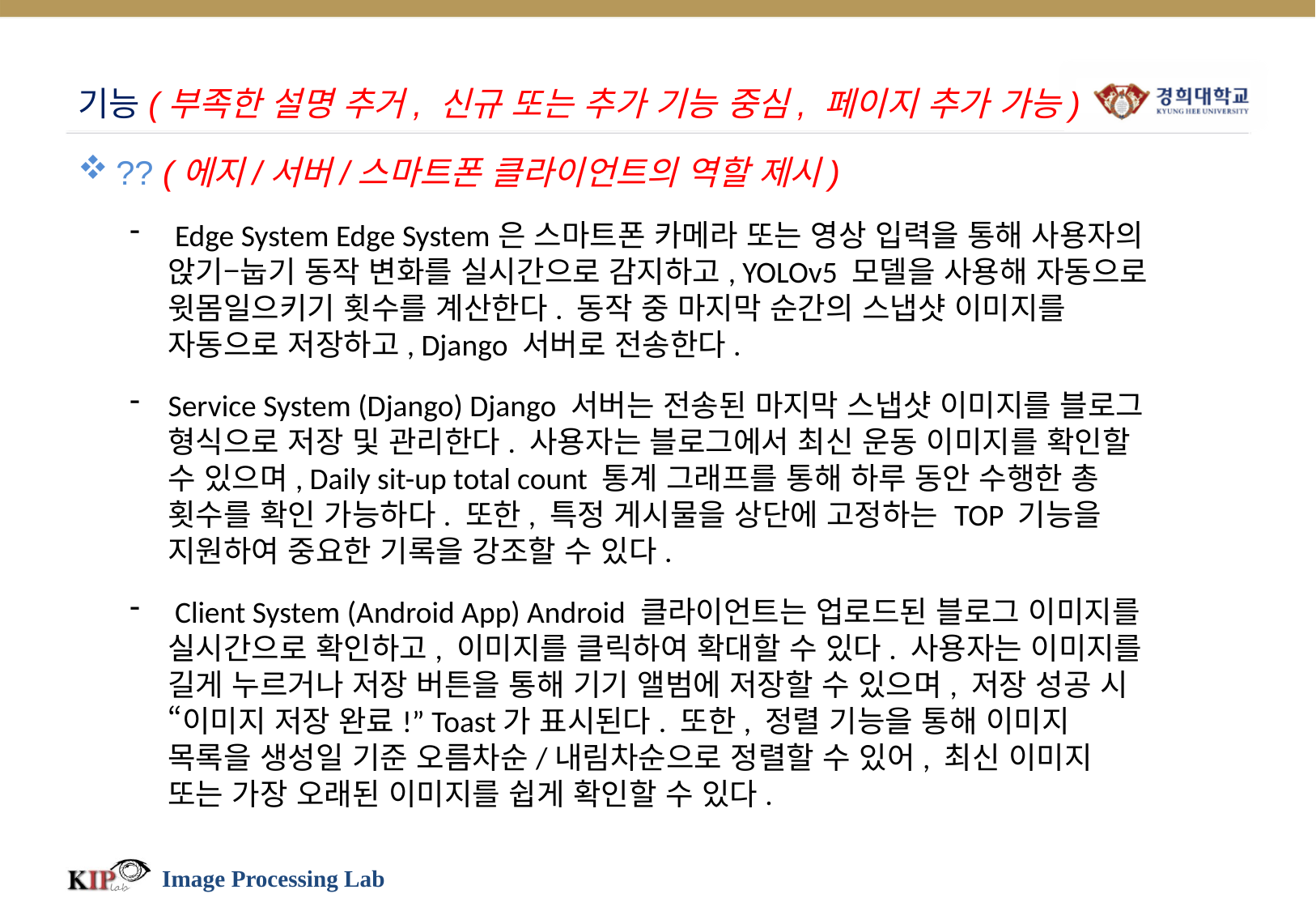

# 기능(부족한 설명 추거, 신규 또는 추가 기능 중심, 페이지 추가 가능)
?? (에지/서버/스마트폰 클라이언트의 역할 제시)
 Edge System Edge System은 스마트폰 카메라 또는 영상 입력을 통해 사용자의 앉기–눕기 동작 변화를 실시간으로 감지하고, YOLOv5 모델을 사용해 자동으로 윗몸일으키기 횟수를 계산한다. 동작 중 마지막 순간의 스냅샷 이미지를 자동으로 저장하고, Django 서버로 전송한다.
Service System (Django) Django 서버는 전송된 마지막 스냅샷 이미지를 블로그 형식으로 저장 및 관리한다. 사용자는 블로그에서 최신 운동 이미지를 확인할 수 있으며, Daily sit-up total count 통계 그래프를 통해 하루 동안 수행한 총 횟수를 확인 가능하다. 또한, 특정 게시물을 상단에 고정하는 TOP 기능을 지원하여 중요한 기록을 강조할 수 있다.
 Client System (Android App) Android 클라이언트는 업로드된 블로그 이미지를 실시간으로 확인하고, 이미지를 클릭하여 확대할 수 있다. 사용자는 이미지를 길게 누르거나 저장 버튼을 통해 기기 앨범에 저장할 수 있으며, 저장 성공 시 “이미지 저장 완료!” Toast가 표시된다. 또한, 정렬 기능을 통해 이미지 목록을 생성일 기준 오름차순/내림차순으로 정렬할 수 있어, 최신 이미지 또는 가장 오래된 이미지를 쉽게 확인할 수 있다.
Image Processing Lab